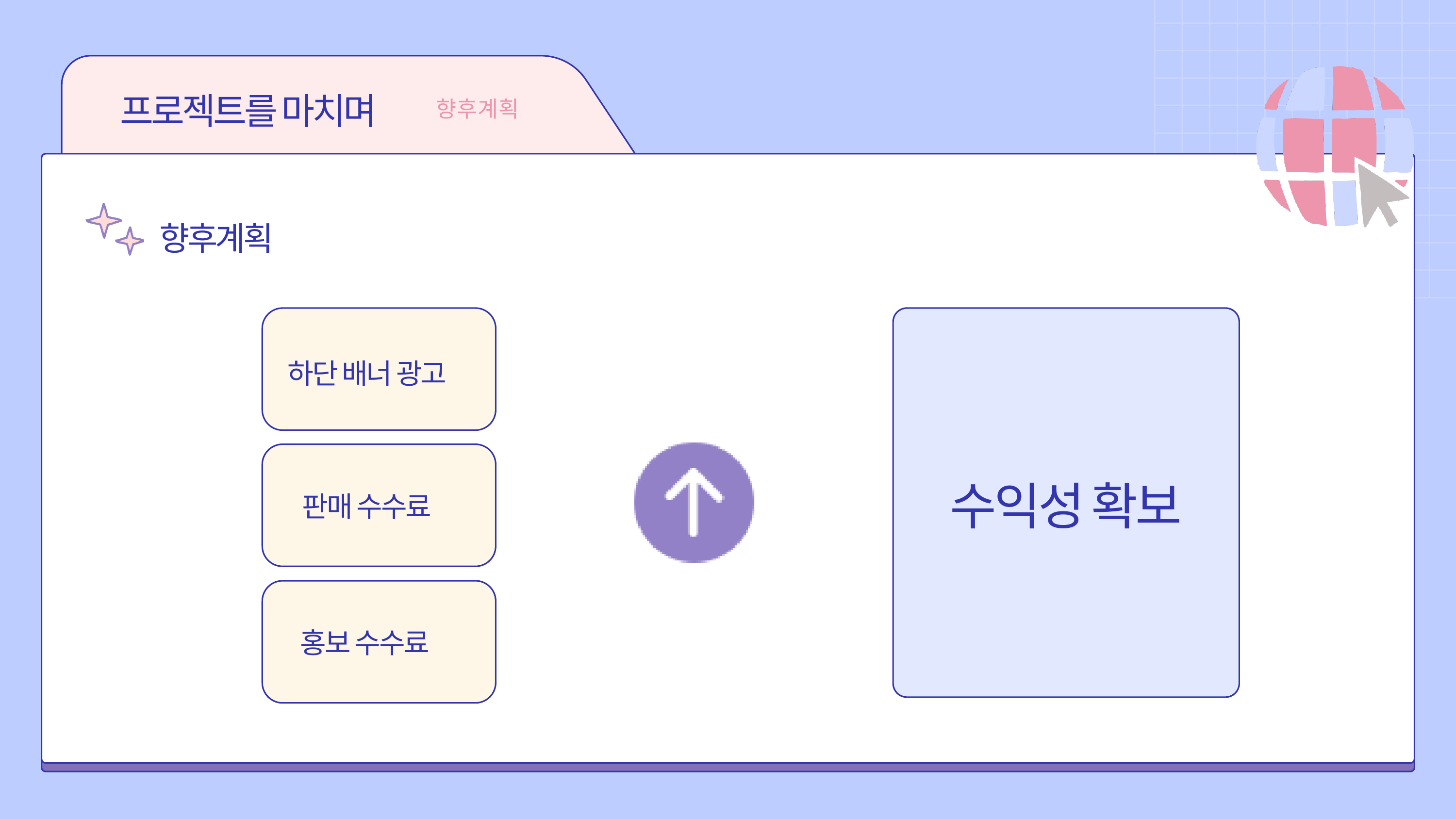

프로젝트를 마치며
향후계획

향후계획

하단 배너 광고

수익성 확보
판매 수수료

홍보 수수료